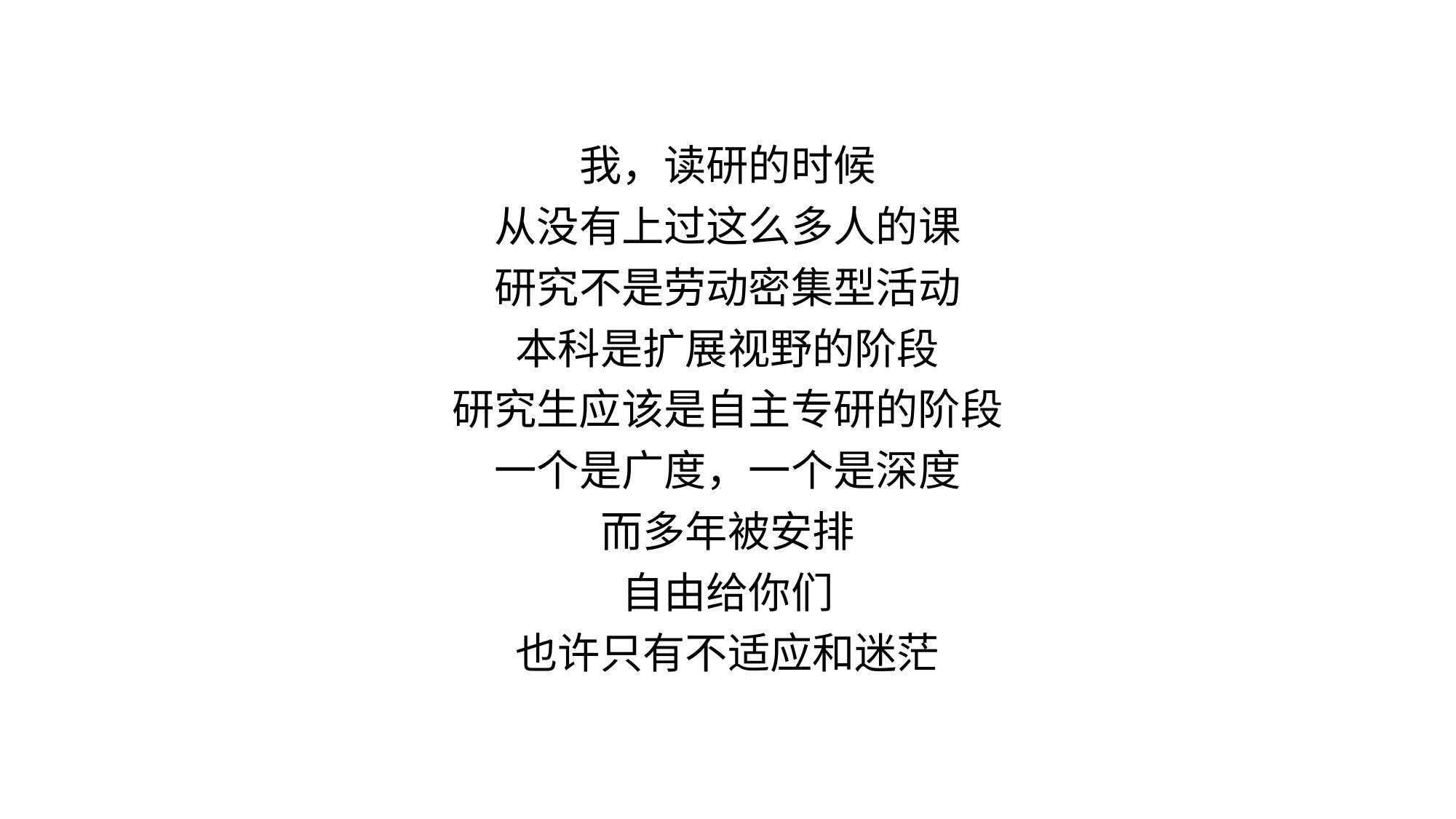

我，读研的时候
从没有上过这么多人的课
研究不是劳动密集型活动
本科是扩展视野的阶段
研究生应该是自主专研的阶段
一个是广度，一个是深度
而多年被安排
自由给你们
也许只有不适应和迷茫